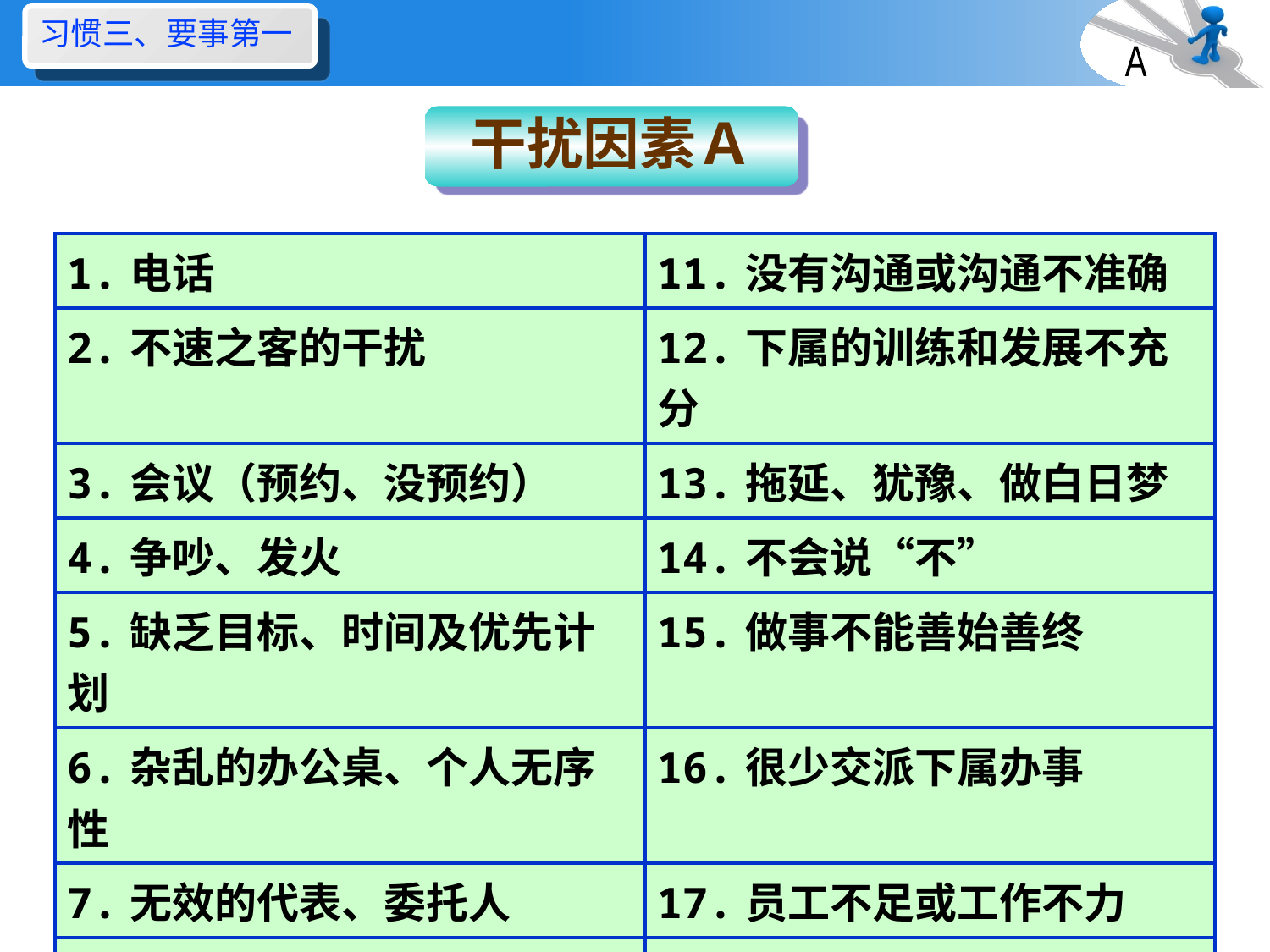

习惯三、要事第一
A
干扰因素Ａ
| 1.电话 | 11.没有沟通或沟通不准确 |
| --- | --- |
| 2.不速之客的干扰 | 12.下属的训练和发展不充分 |
| 3.会议（预约、没预约） | 13.拖延、犹豫、做白日梦 |
| 4.争吵、发火 | 14.不会说“不” |
| 5.缺乏目标、时间及优先计划 | 15.做事不能善始善终 |
| 6.杂乱的办公桌、个人无序性 | 16.很少交派下属办事 |
| 7.无效的代表、委托人 | 17.员工不足或工作不力 |
| 8.做无用的尝试 | 18.闲谈私事过多 |
| 9.同一时间里想法、尝试过多 | 19.缺乏自我约束 |
| 10.不现实的时间期望 | 20.缺乏协调和团队精神 |
39